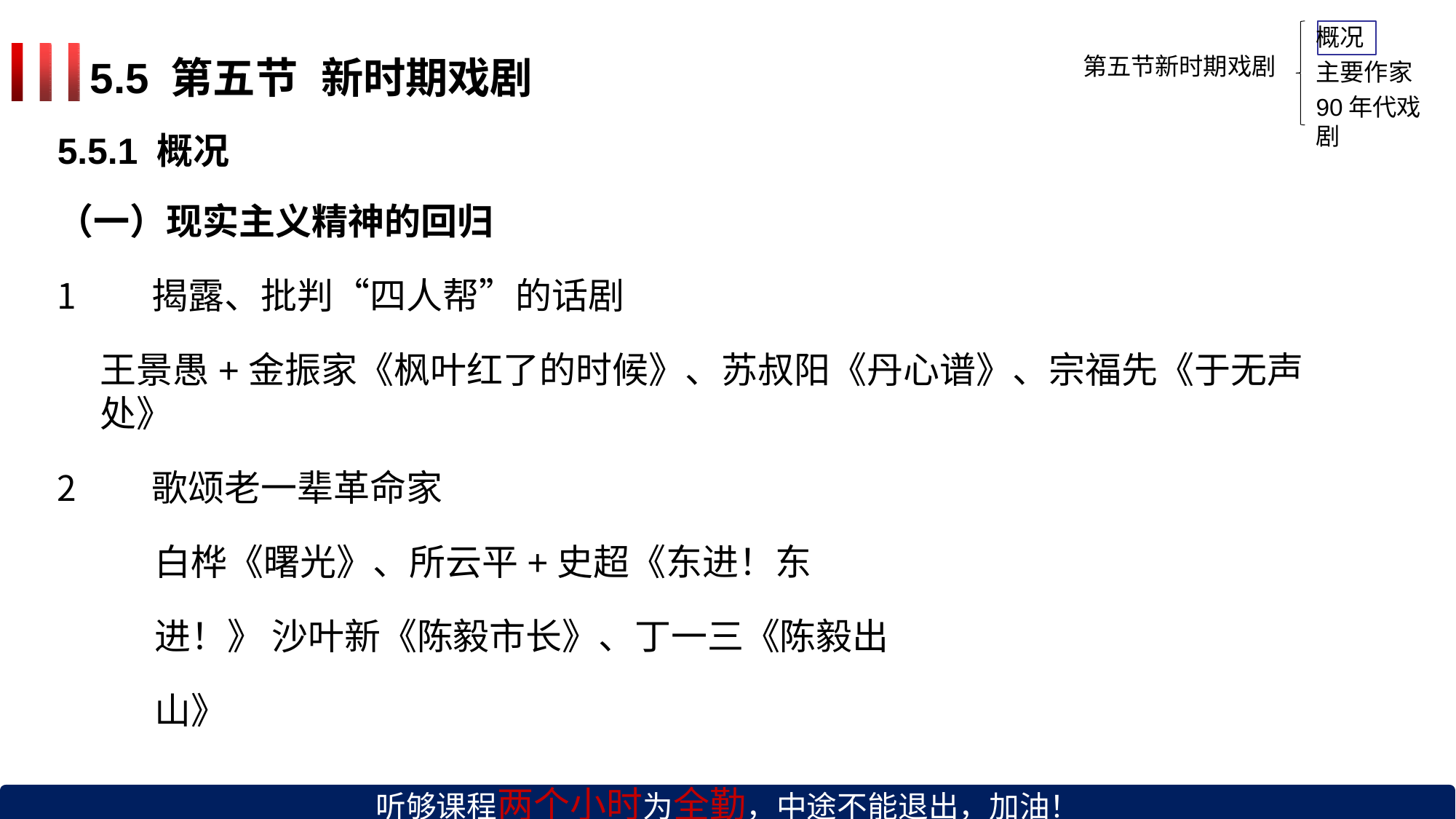

概况

# 5.5 第五节	新时期戏剧
第五节新时期戏剧
主要作家
90年代戏剧
5.5.1 概况
（一）现实主义精神的回归
揭露、批判“四人帮”的话剧
王景愚+金振家《枫叶红了的时候》、苏叔阳《丹心谱》、宗福先《于无声处》
歌颂老一辈革命家
白桦《曙光》、所云平+史超《东进！东进！》 沙叶新《陈毅市长》、丁一三《陈毅出山》

听够课程两个小时为全勤，中途不能退出，加油！